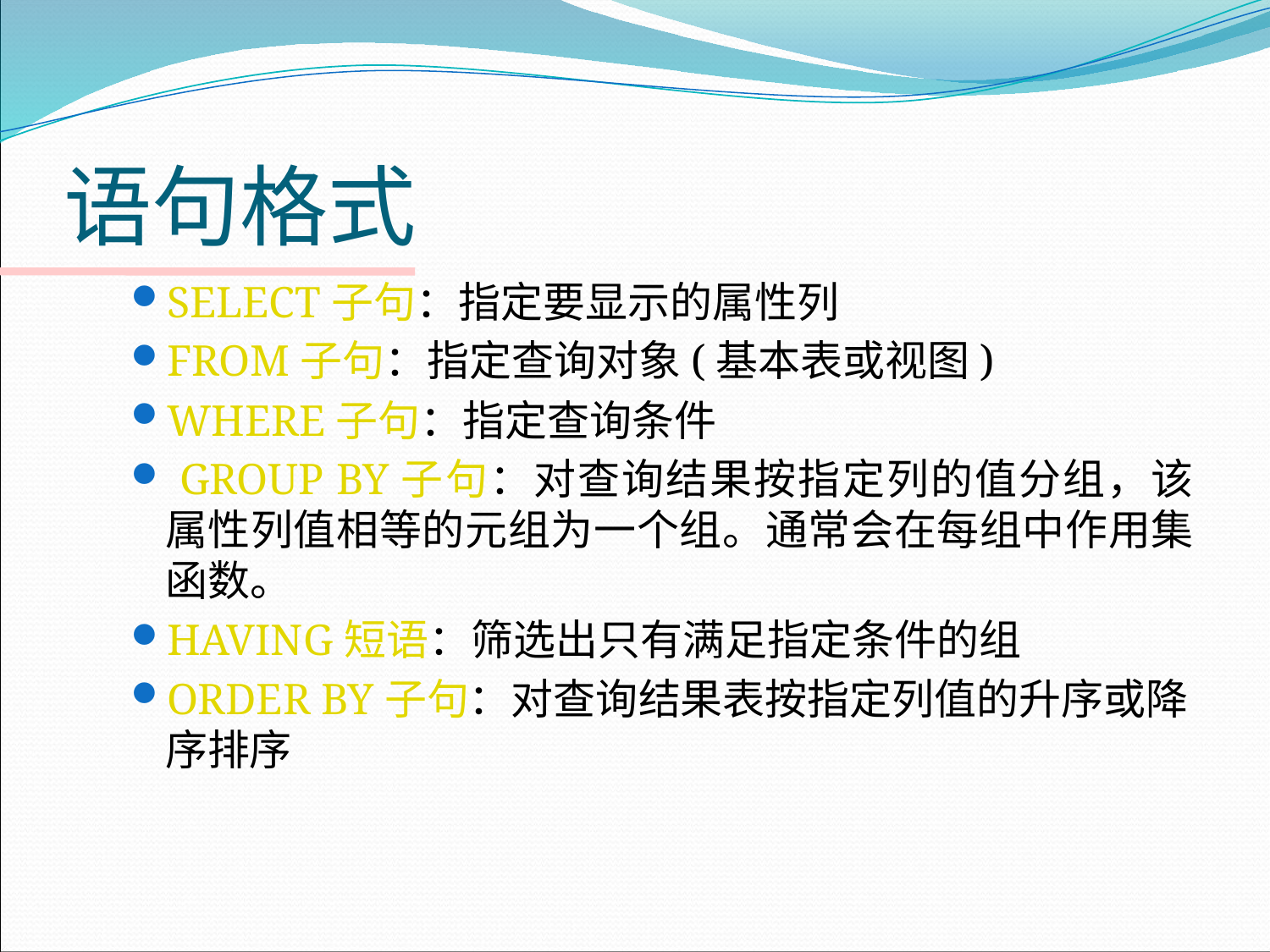

# 语句格式
SELECT子句：指定要显示的属性列
FROM子句：指定查询对象(基本表或视图)
WHERE子句：指定查询条件
 GROUP BY子句：对查询结果按指定列的值分组，该属性列值相等的元组为一个组。通常会在每组中作用集函数。
HAVING短语：筛选出只有满足指定条件的组
ORDER BY子句：对查询结果表按指定列值的升序或降序排序

260